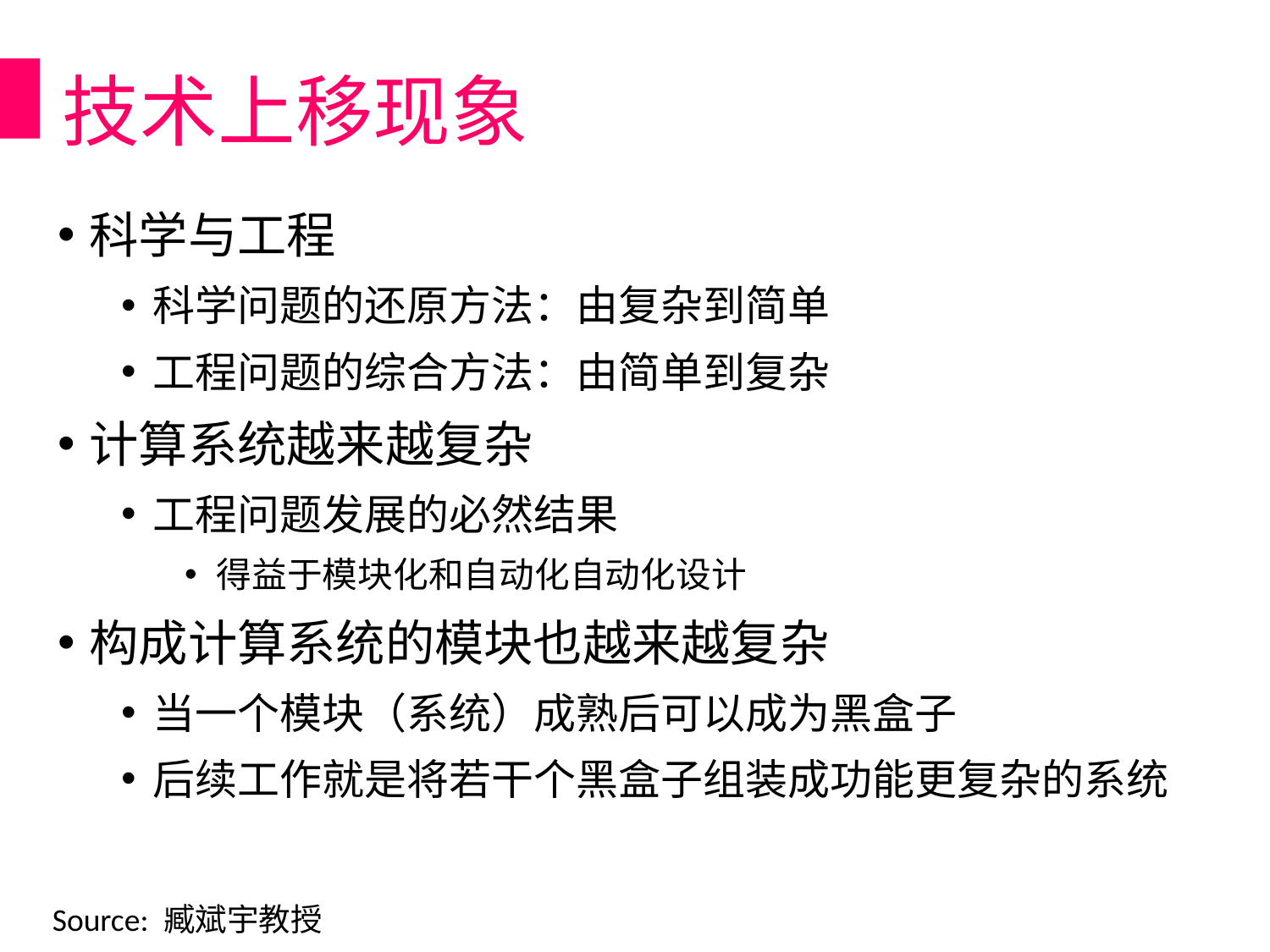

技术上移现象

科学与工程
科学问题的还原方法：由复杂到简单
工程问题的综合方法：由简单到复杂
计算系统越来越复杂
工程问题发展的必然结果
得益于模块化和自动化自动化设计
构成计算系统的模块也越来越复杂
当一个模块（系统）成熟后可以成为黑盒子
后续工作就是将若干个黑盒子组装成功能更复杂的系统
Source: 臧斌宇教授